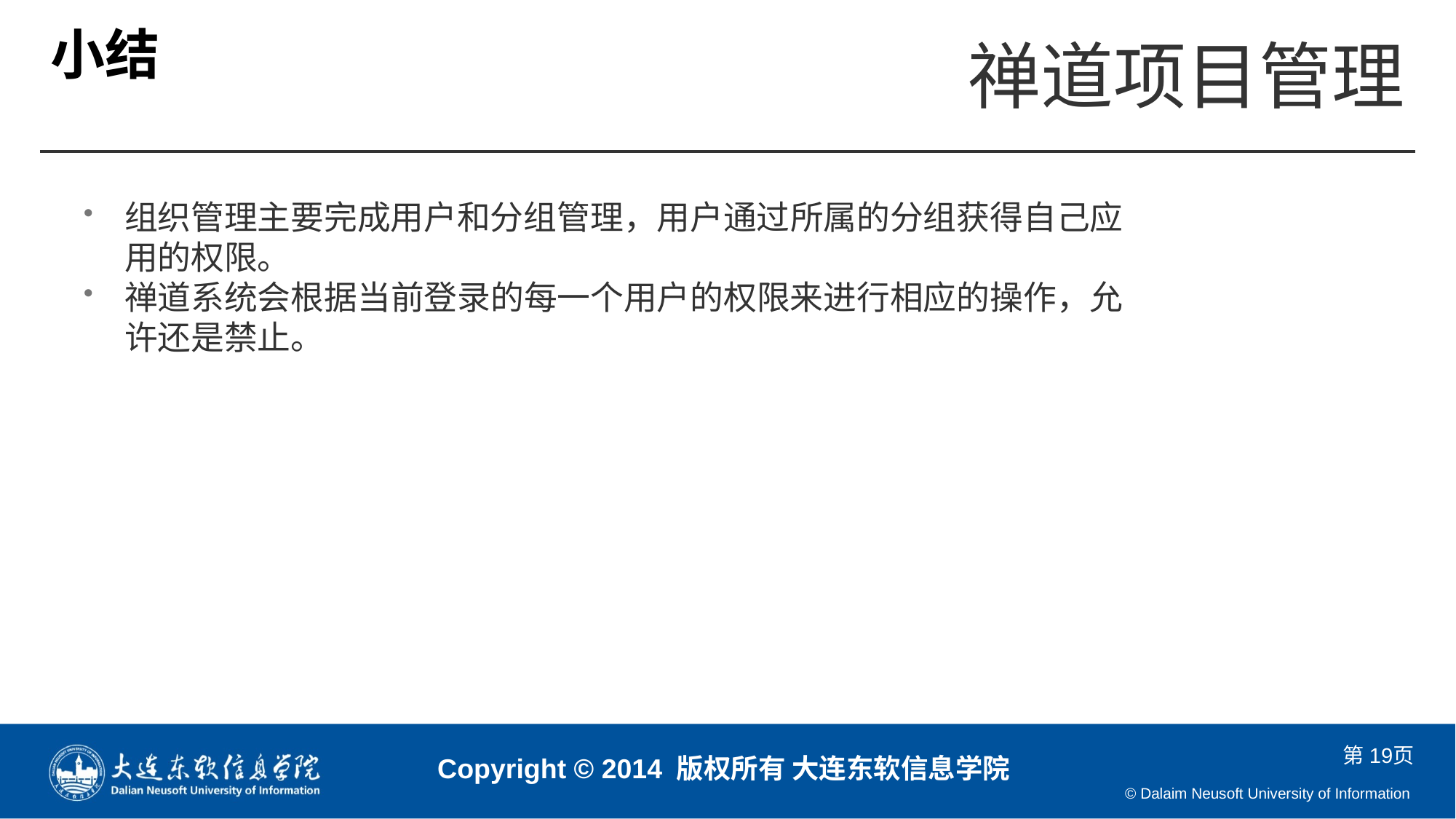

# 小结

组织管理主要完成用户和分组管理，用户通过所属的分组获得自己应用的权限。
禅道系统会根据当前登录的每一个用户的权限来进行相应的操作，允许还是禁止。